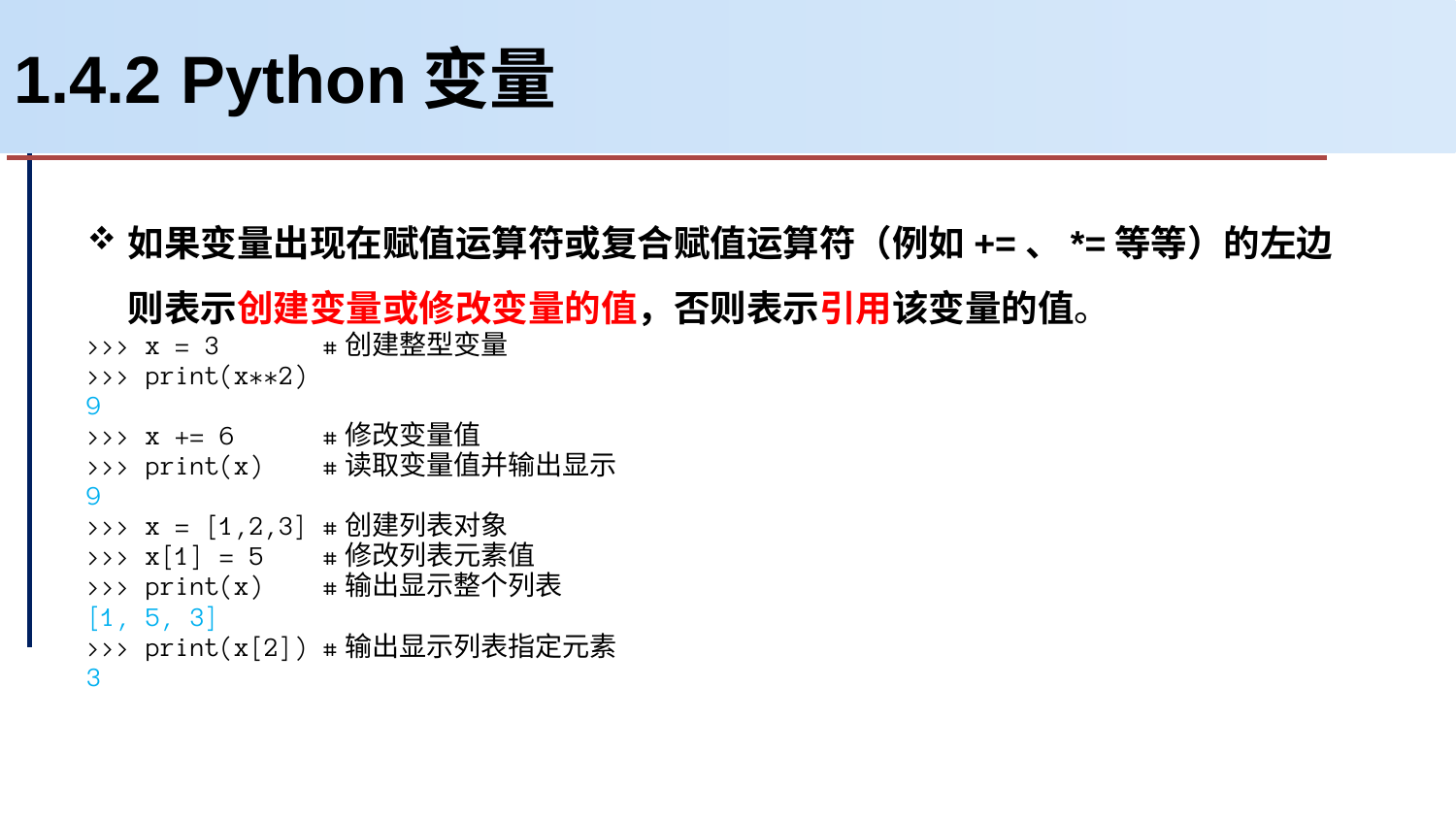

# 1.4.2 Python变量
如果变量出现在赋值运算符或复合赋值运算符（例如+=、*=等等）的左边则表示创建变量或修改变量的值，否则表示引用该变量的值。
>>> x = 3       #创建整型变量
>>> print(x**2)
9
>>> x += 6      #修改变量值
>>> print(x)    #读取变量值并输出显示
9
>>> x = [1,2,3] #创建列表对象
>>> x[1] = 5    #修改列表元素值
>>> print(x)    #输出显示整个列表
[1, 5, 3]
>>> print(x[2]) #输出显示列表指定元素
3